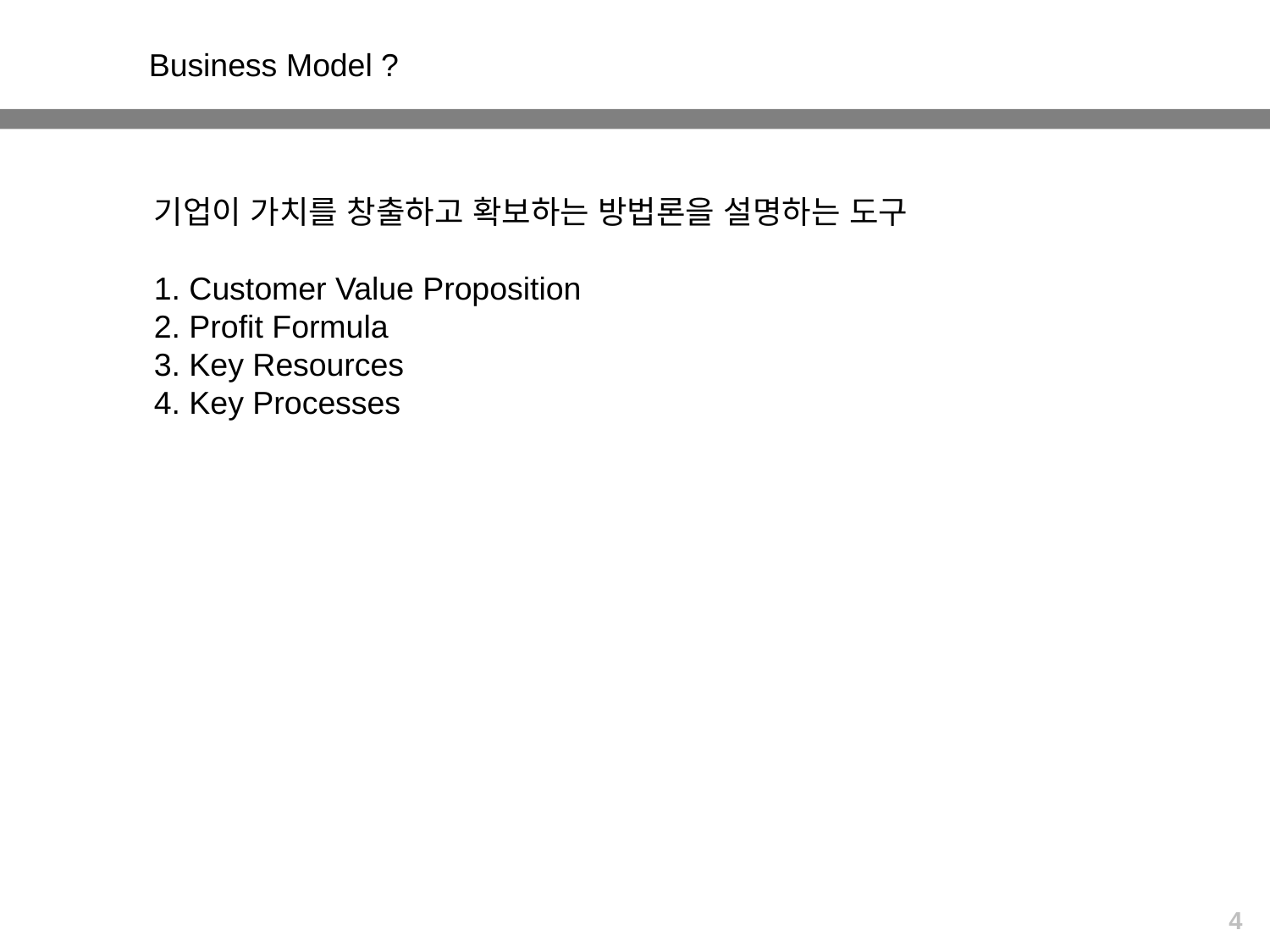

Business Model ?

기업이 가치를 창출하고 확보하는 방법론을 설명하는 도구

1. Customer Value Proposition
2. Profit Formula
3. Key Resources
4. Key Processes
4